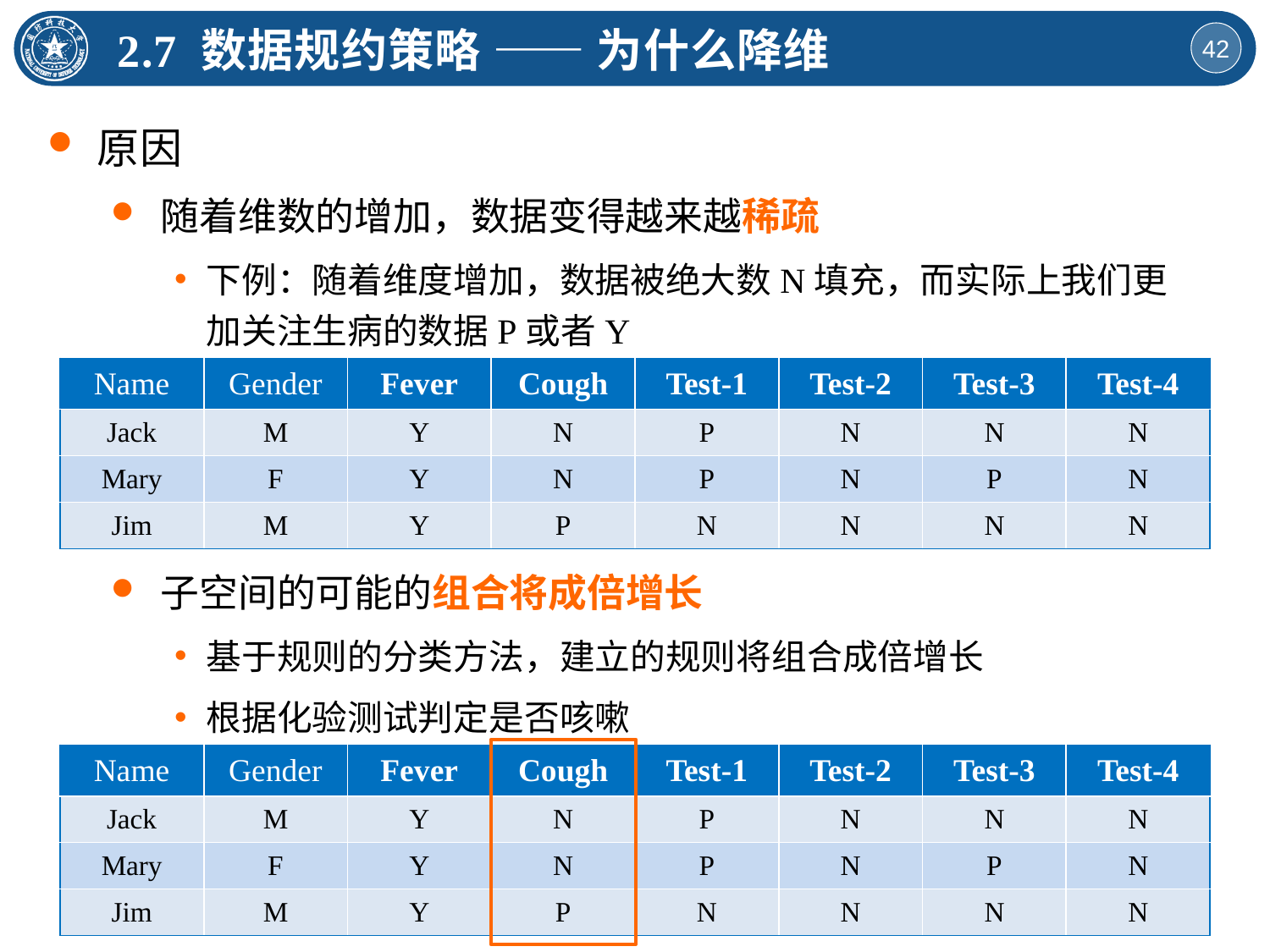

2.7 数据规约策略 —— 为什么降维
原因
随着维数的增加，数据变得越来越稀疏
下例：随着维度增加，数据被绝大数N填充，而实际上我们更加关注生病的数据P或者Y

子空间的可能的组合将成倍增长
基于规则的分类方法，建立的规则将组合成倍增长
根据化验测试判定是否咳嗽
| Name | Gender | Fever | Cough | Test-1 | Test-2 | Test-3 | Test-4 |
| --- | --- | --- | --- | --- | --- | --- | --- |
| Jack | M | Y | N | P | N | N | N |
| Mary | F | Y | N | P | N | P | N |
| Jim | M | Y | P | N | N | N | N |

| Name | Gender | Fever | Cough | Test-1 | Test-2 | Test-3 | Test-4 |
| --- | --- | --- | --- | --- | --- | --- | --- |
| Jack | M | Y | N | P | N | N | N |
| Mary | F | Y | N | P | N | P | N |
| Jim | M | Y | P | N | N | N | N |